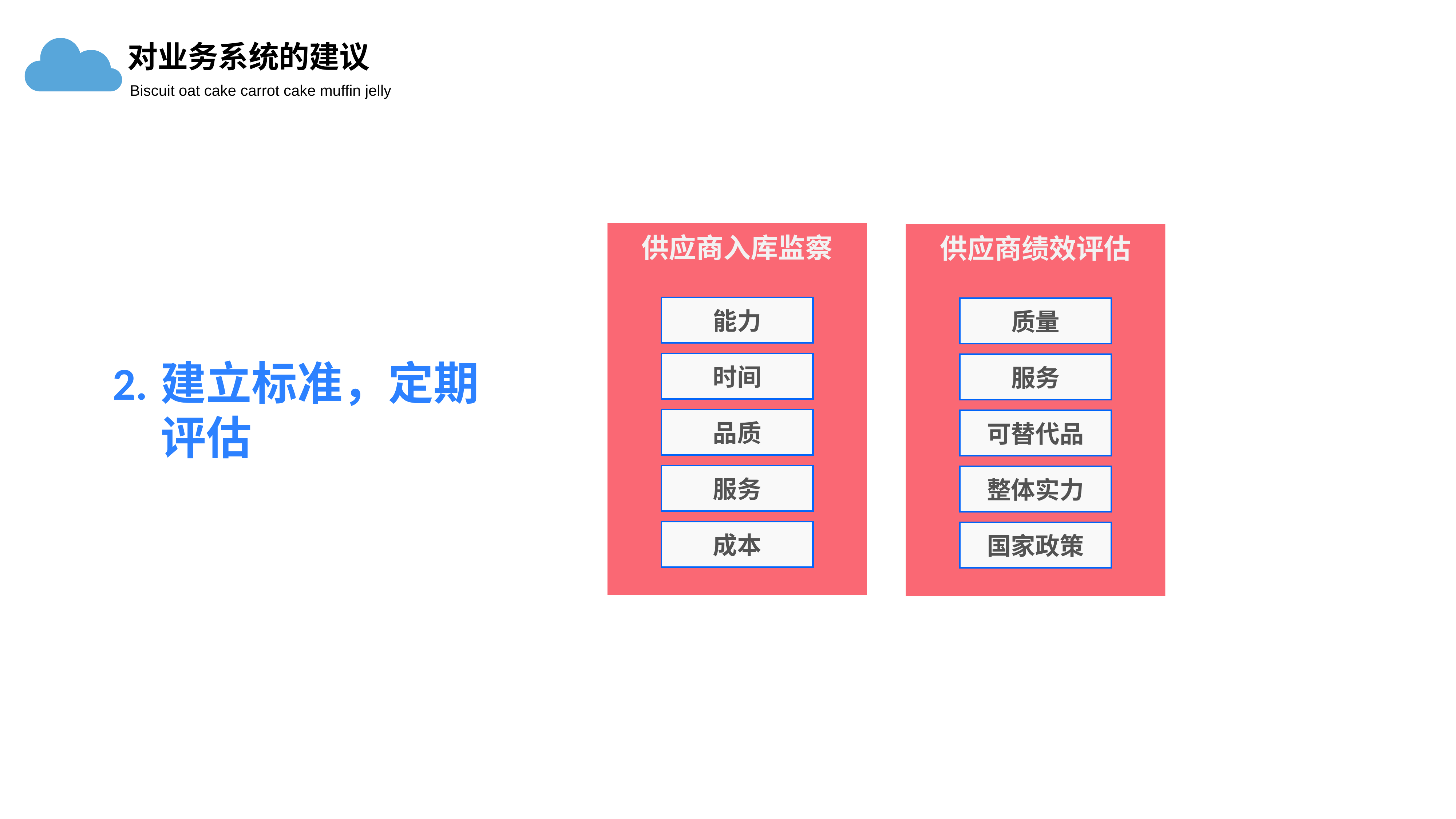

对业务系统的建议

Biscuit oat cake carrot cake muffin jelly
供应商入库监察
能力
时间
品质
服务
成本
供应商绩效评估
质量
服务
可替代品
整体实力
国家政策
建立标准，定期评估
103